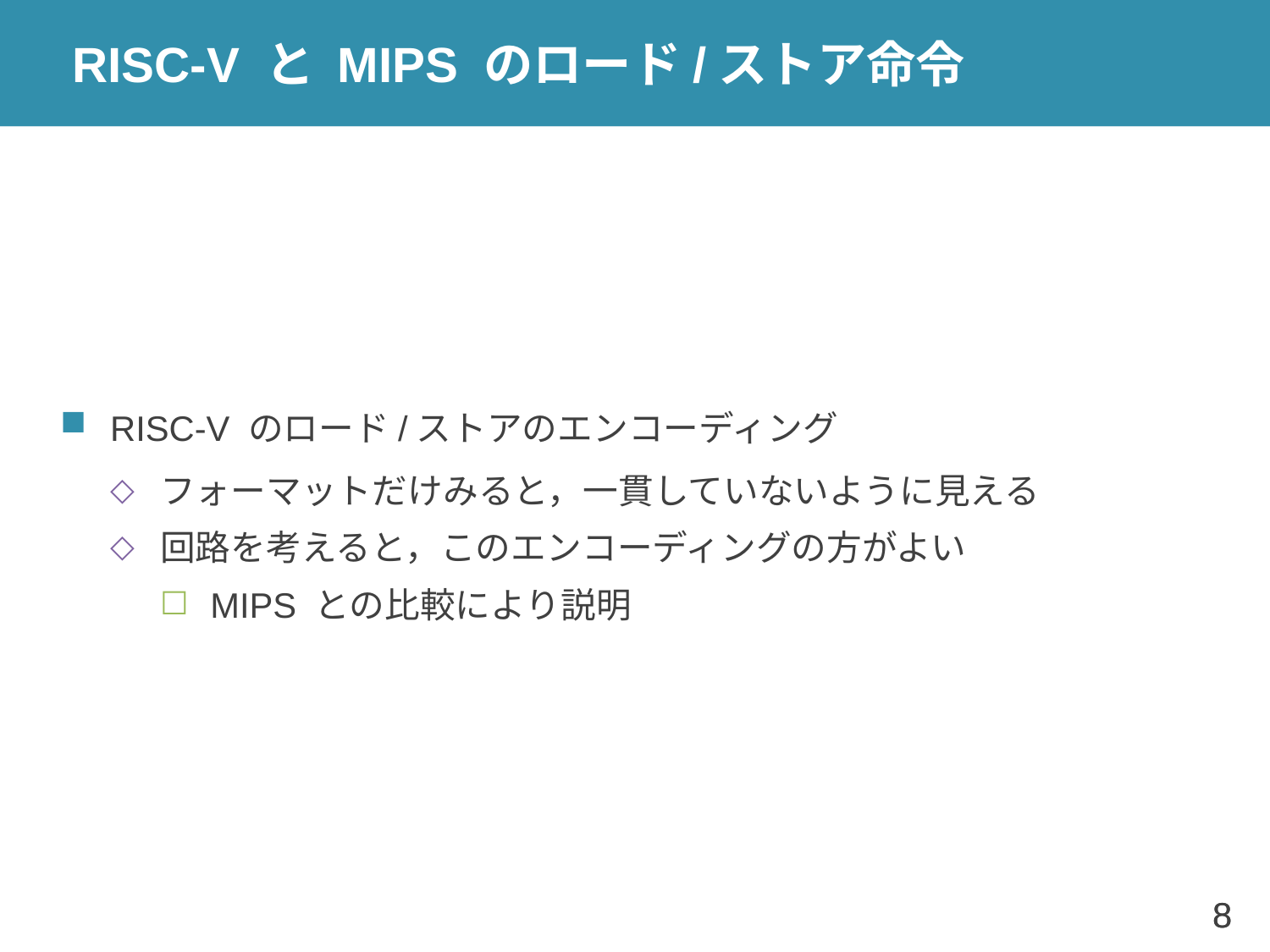

# RISC-V と MIPS のロード/ストア命令
RISC-V のロード/ストアのエンコーディング
フォーマットだけみると，一貫していないように見える
回路を考えると，このエンコーディングの方がよい
MIPS との比較により説明